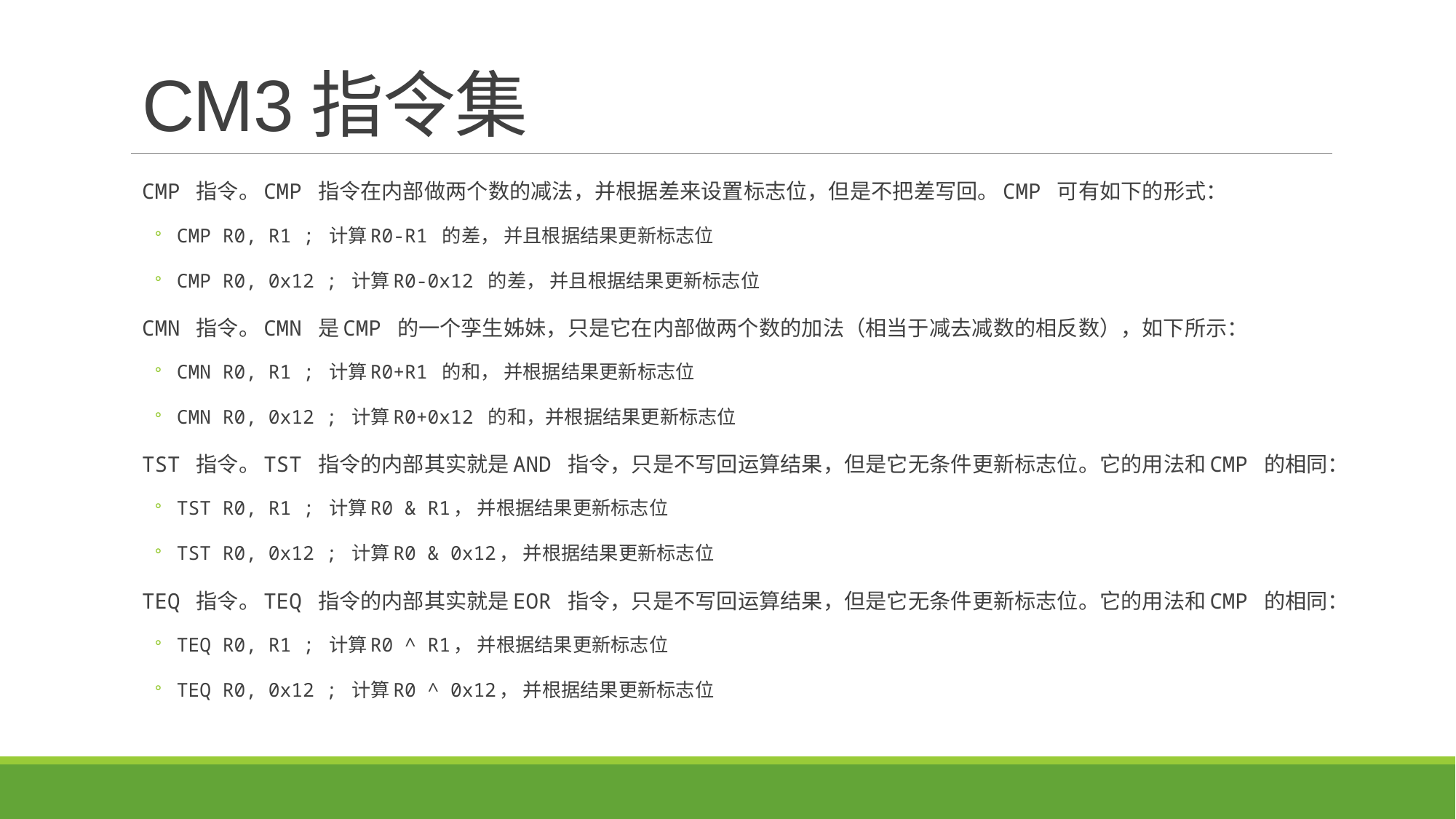

# CM3指令集
CMP 指令。CMP 指令在内部做两个数的减法，并根据差来设置标志位，但是不把差写回。CMP 可有如下的形式：
CMP R0, R1 ; 计算R0-R1 的差， 并且根据结果更新标志位
CMP R0, 0x12 ; 计算R0-0x12 的差， 并且根据结果更新标志位
CMN 指令。CMN 是CMP 的一个孪生姊妹，只是它在内部做两个数的加法（相当于减去减数的相反数），如下所示：
CMN R0, R1 ; 计算R0+R1 的和， 并根据结果更新标志位
CMN R0, 0x12 ; 计算R0+0x12 的和，并根据结果更新标志位
TST 指令。TST 指令的内部其实就是AND 指令，只是不写回运算结果，但是它无条件更新标志位。它的用法和CMP 的相同：
TST R0, R1 ; 计算R0 & R1， 并根据结果更新标志位
TST R0, 0x12 ; 计算R0 & 0x12， 并根据结果更新标志位
TEQ 指令。TEQ 指令的内部其实就是EOR 指令，只是不写回运算结果，但是它无条件更新标志位。它的用法和CMP 的相同：
TEQ R0, R1 ; 计算R0 ^ R1， 并根据结果更新标志位
TEQ R0, 0x12 ; 计算R0 ^ 0x12， 并根据结果更新标志位